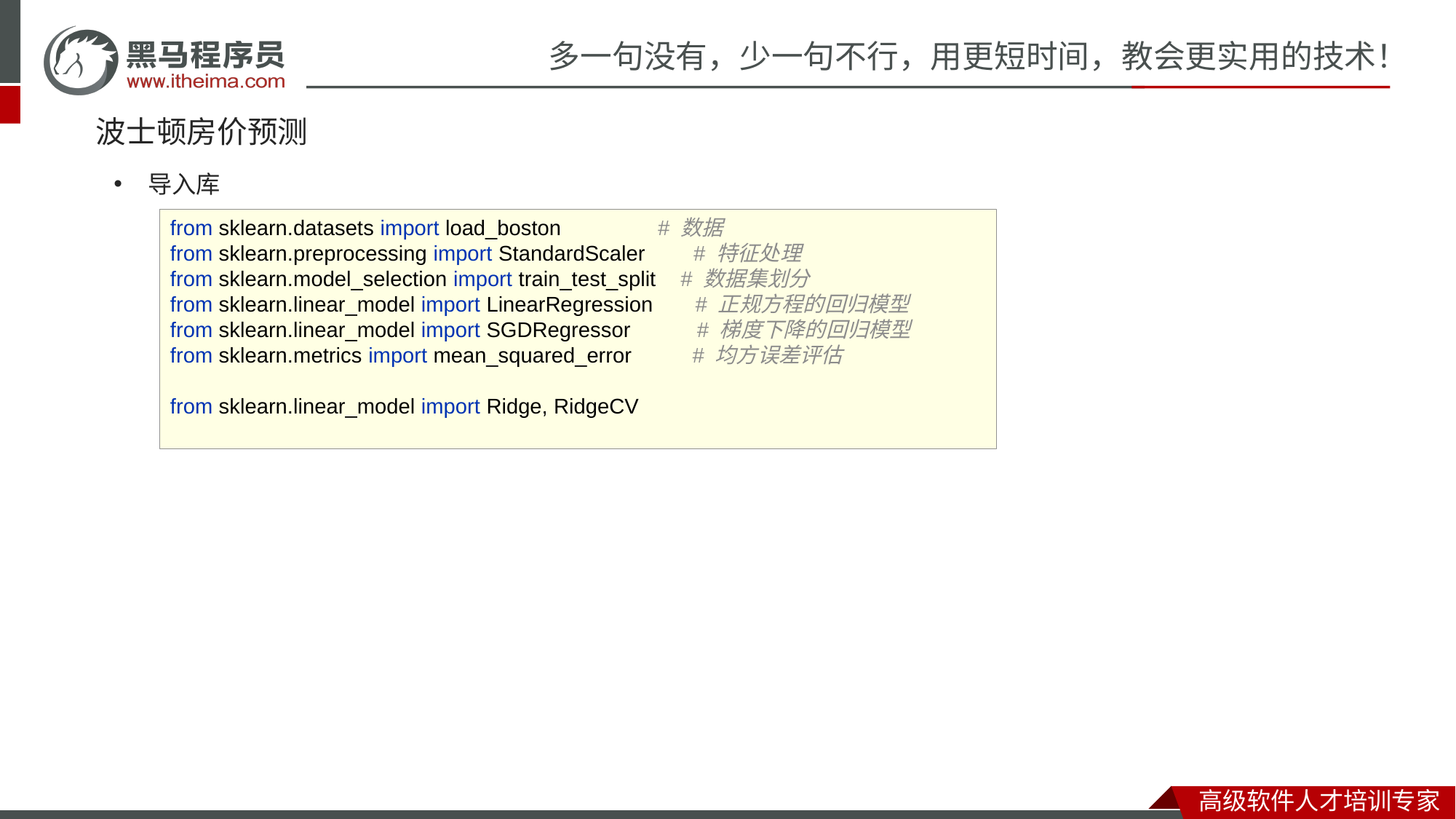

# 波士顿房价预测
导入库

from sklearn.datasets import load_boston                # 数据
from sklearn.preprocessing import StandardScaler        # 特征处理
from sklearn.model_selection import train_test_split    # 数据集划分
from sklearn.linear_model import LinearRegression       # 正规方程的回归模型
from sklearn.linear_model import SGDRegressor           # 梯度下降的回归模型
from sklearn.metrics import mean_squared_error          # 均方误差评估
from sklearn.linear_model import Ridge, RidgeCV